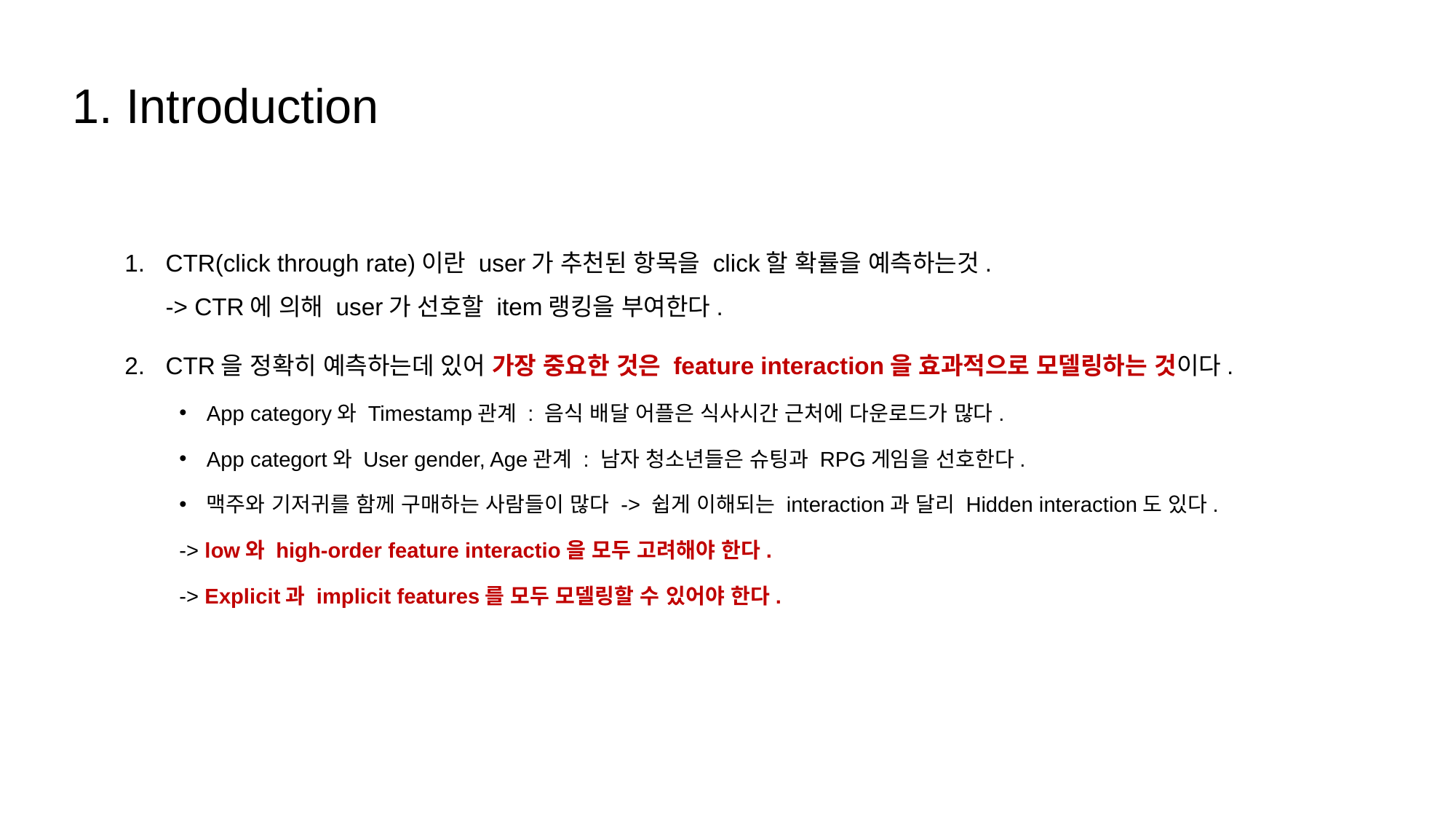

1. Introduction
CTR(click through rate)이란 user가 추천된 항목을 click할 확률을 예측하는것.                                                 -> CTR에 의해 user가 선호할 item랭킹을 부여한다.
CTR을 정확히 예측하는데 있어 가장 중요한 것은 feature interaction을 효과적으로 모델링하는 것이다.
App category와 Timestamp관계 : 음식 배달 어플은 식사시간 근처에 다운로드가 많다.
App categort와 User gender, Age관계 : 남자 청소년들은 슈팅과 RPG게임을 선호한다.
맥주와 기저귀를 함께 구매하는 사람들이 많다 -> 쉽게 이해되는 interaction과 달리 Hidden interaction도 있다.
-> low와 high-order feature interactio을 모두 고려해야 한다.
-> Explicit과 implicit features를 모두 모델링할 수 있어야 한다.